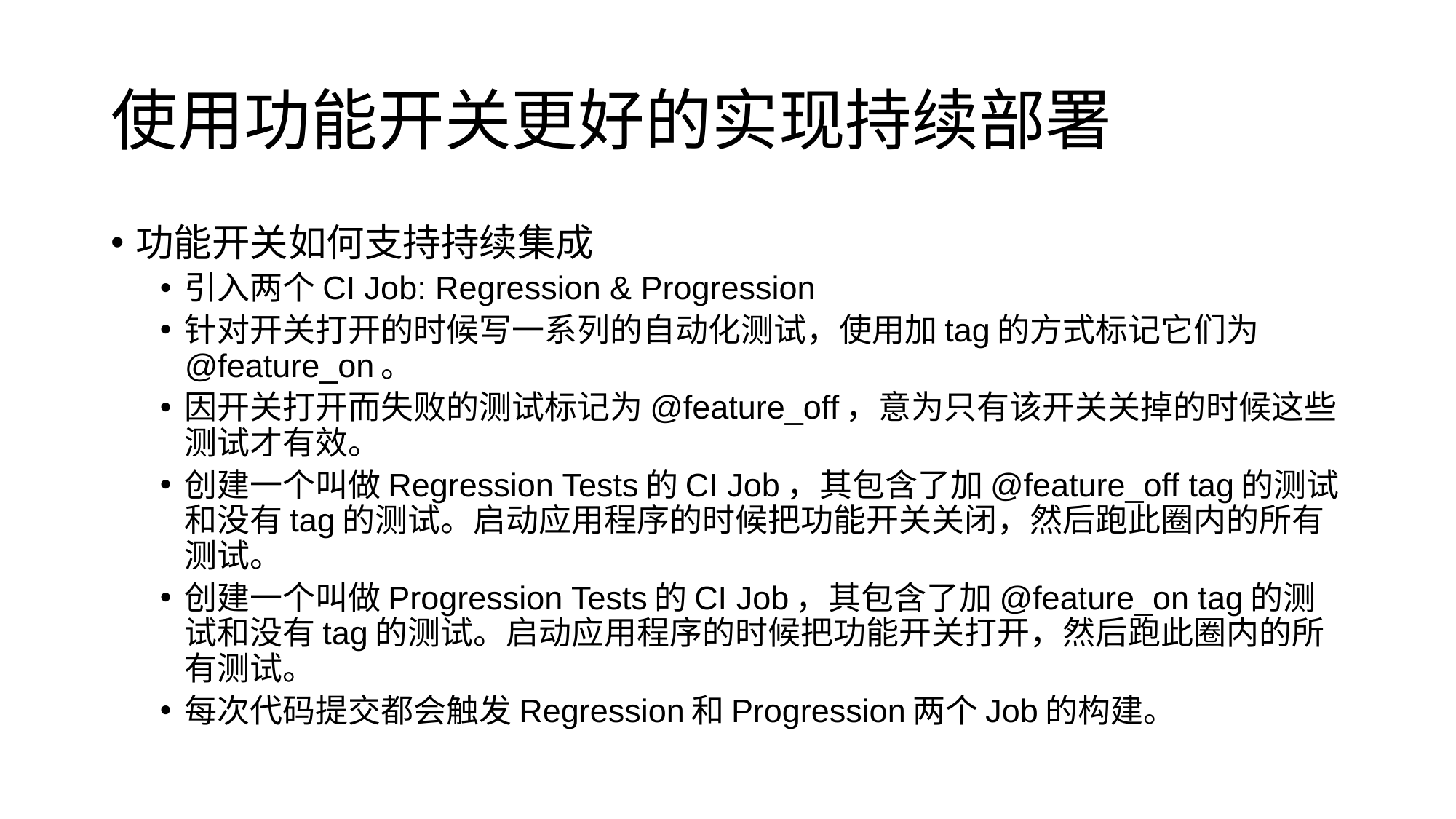

# 使用功能开关更好的实现持续部署
功能开关如何支持持续集成
引入两个CI Job: Regression & Progression
针对开关打开的时候写一系列的自动化测试，使用加tag的方式标记它们为@feature_on。
因开关打开而失败的测试标记为@feature_off，意为只有该开关关掉的时候这些测试才有效。
创建一个叫做Regression Tests的CI Job，其包含了加@feature_off tag的测试和没有tag的测试。启动应用程序的时候把功能开关关闭，然后跑此圈内的所有测试。
创建一个叫做Progression Tests的CI Job，其包含了加@feature_on tag的测试和没有tag的测试。启动应用程序的时候把功能开关打开，然后跑此圈内的所有测试。
每次代码提交都会触发Regression和Progression两个Job的构建。